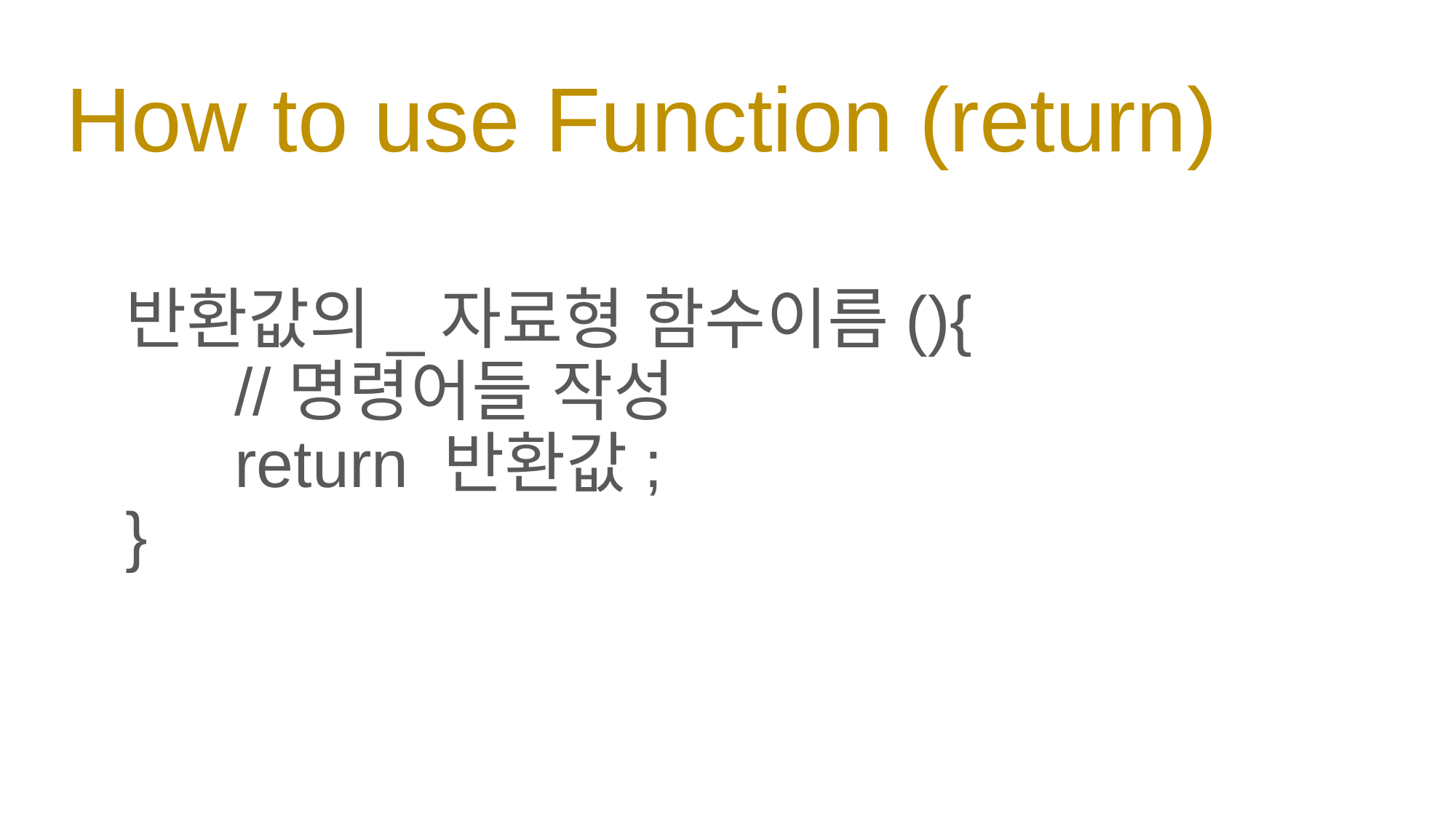

# How to use Function (return)
반환값의_자료형 함수이름(){
	//명령어들 작성
	return 반환값;
}